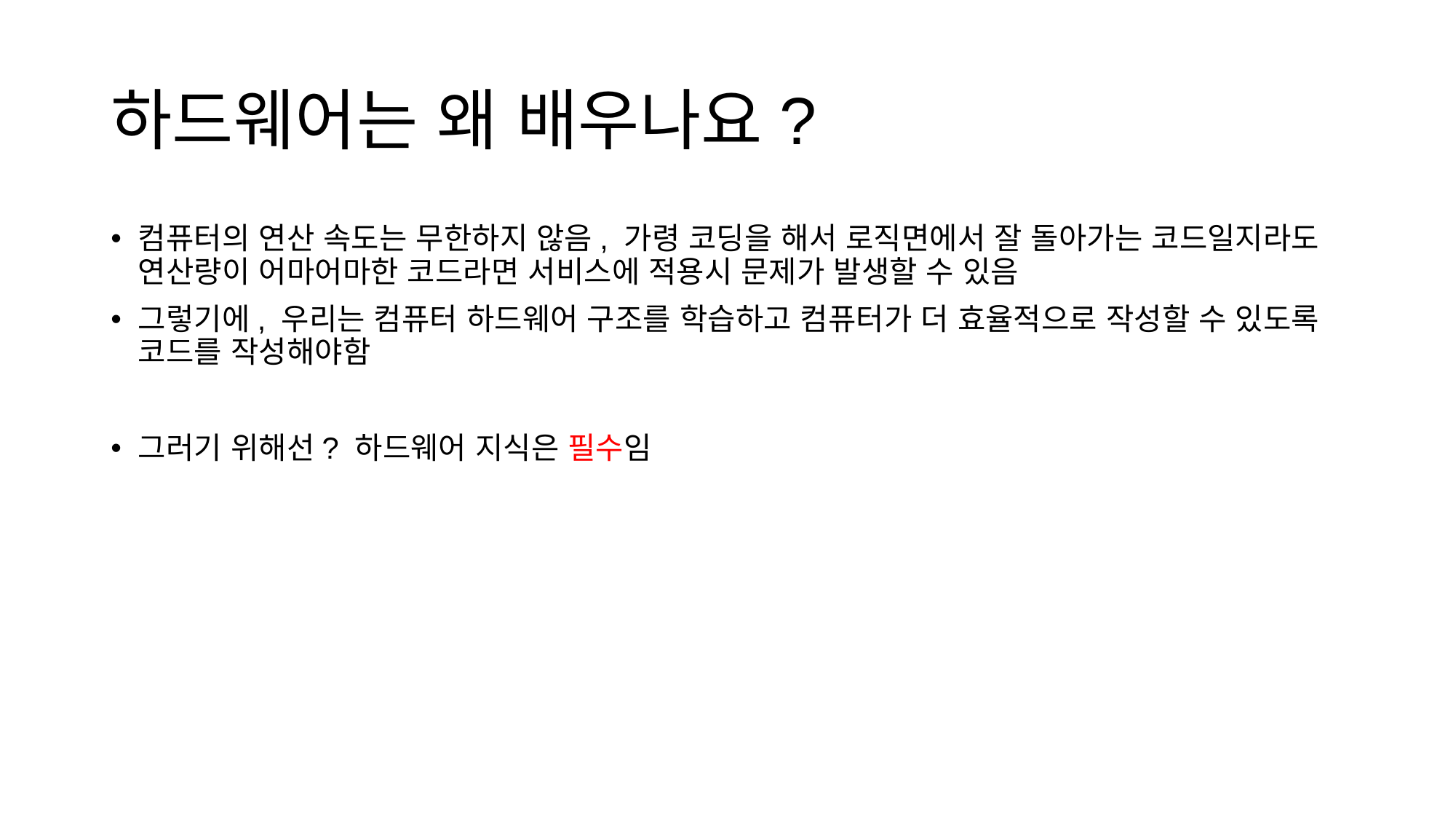

# 하드웨어는 왜 배우나요?
컴퓨터의 연산 속도는 무한하지 않음, 가령 코딩을 해서 로직면에서 잘 돌아가는 코드일지라도 연산량이 어마어마한 코드라면 서비스에 적용시 문제가 발생할 수 있음
그렇기에, 우리는 컴퓨터 하드웨어 구조를 학습하고 컴퓨터가 더 효율적으로 작성할 수 있도록 코드를 작성해야함

그러기 위해선? 하드웨어 지식은 필수임